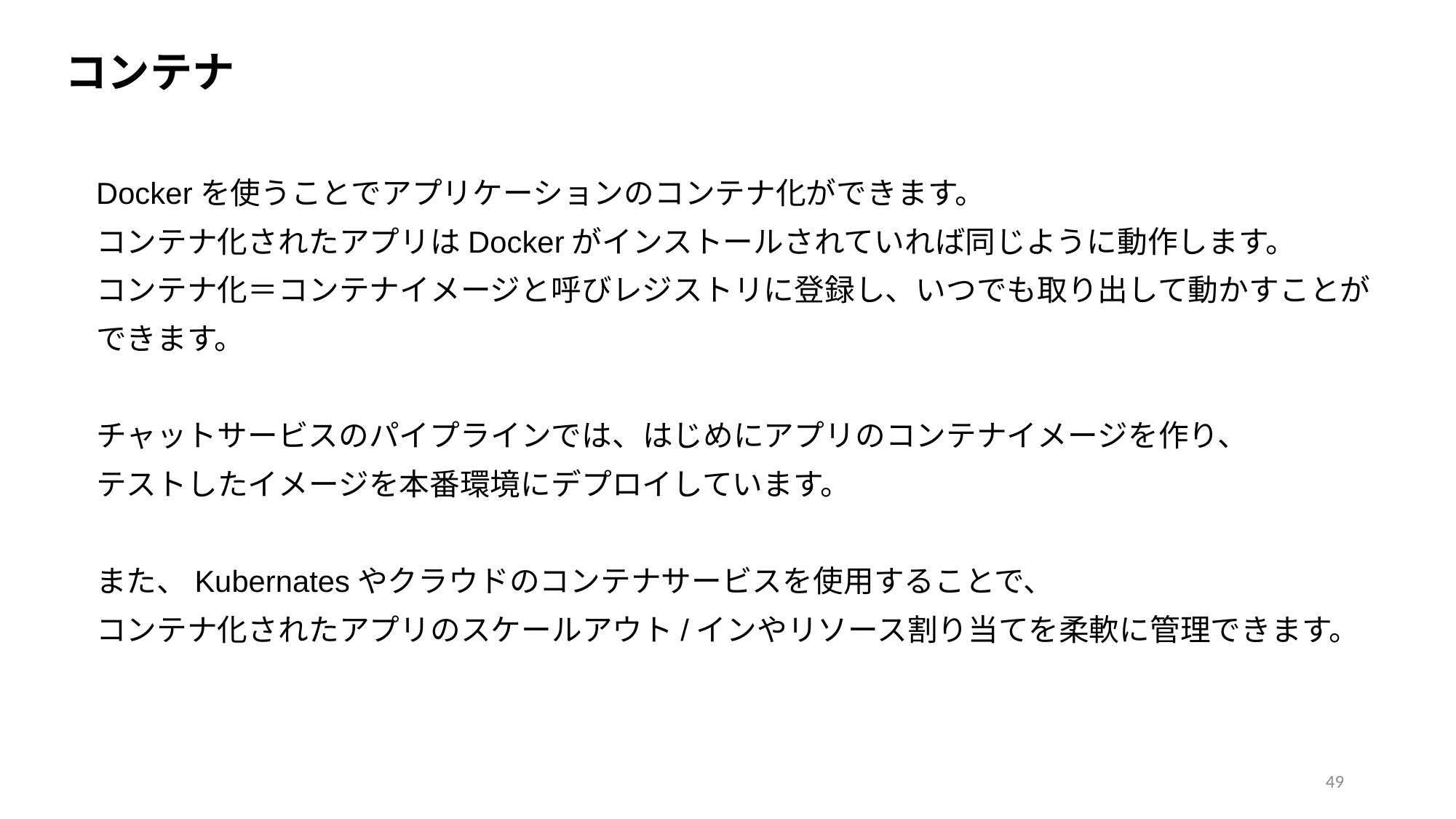

コンテナ
Dockerを使うことでアプリケーションのコンテナ化ができます。
コンテナ化されたアプリはDockerがインストールされていれば同じように動作します。
コンテナ化＝コンテナイメージと呼びレジストリに登録し、いつでも取り出して動かすことができます。

チャットサービスのパイプラインでは、はじめにアプリのコンテナイメージを作り、
テストしたイメージを本番環境にデプロイしています。

また、Kubernatesやクラウドのコンテナサービスを使用することで、
コンテナ化されたアプリのスケールアウト/インやリソース割り当てを柔軟に管理できます。
49